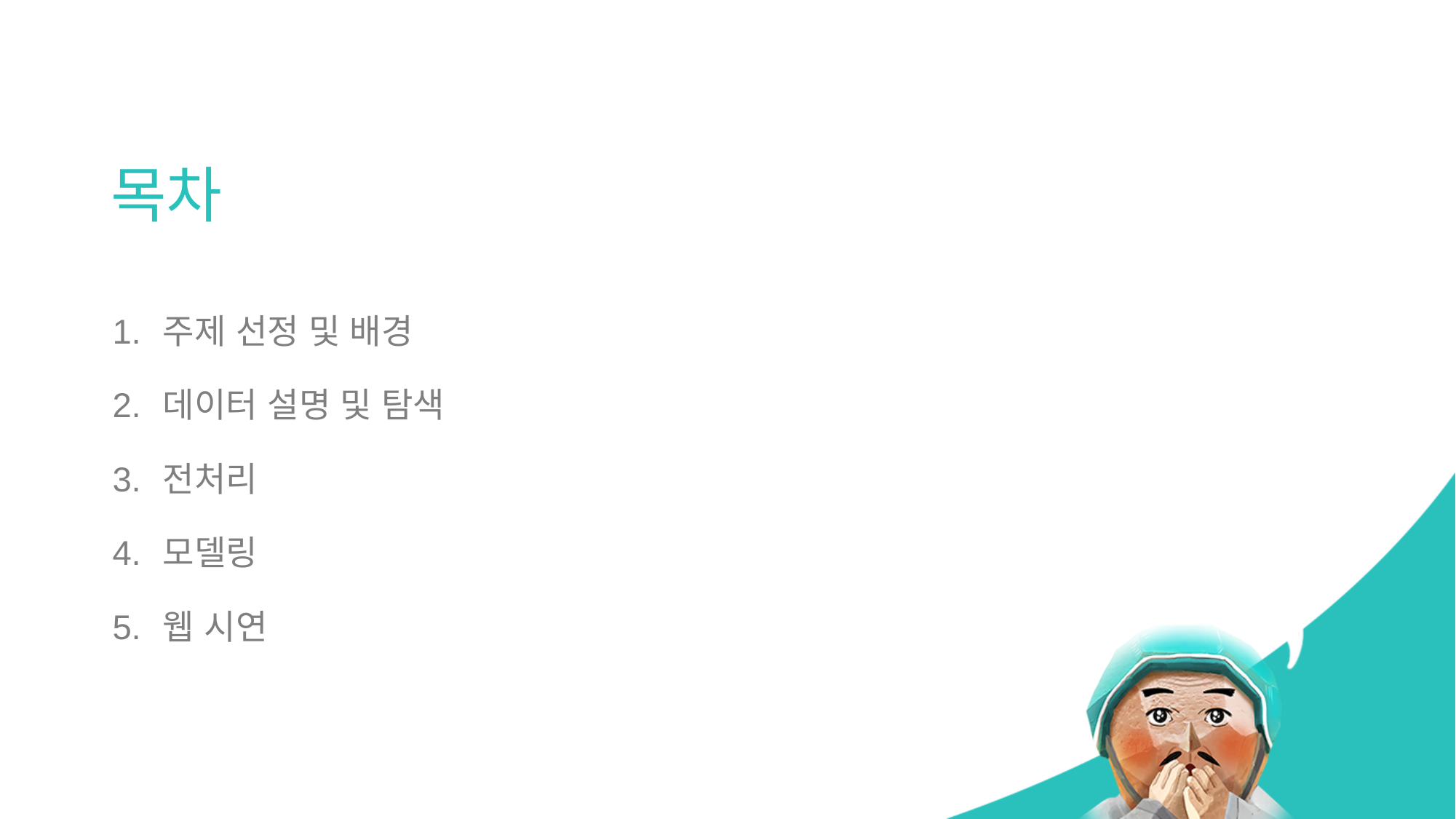

# 목차
주제 선정 및 배경
데이터 설명 및 탐색
전처리
모델링
웹 시연